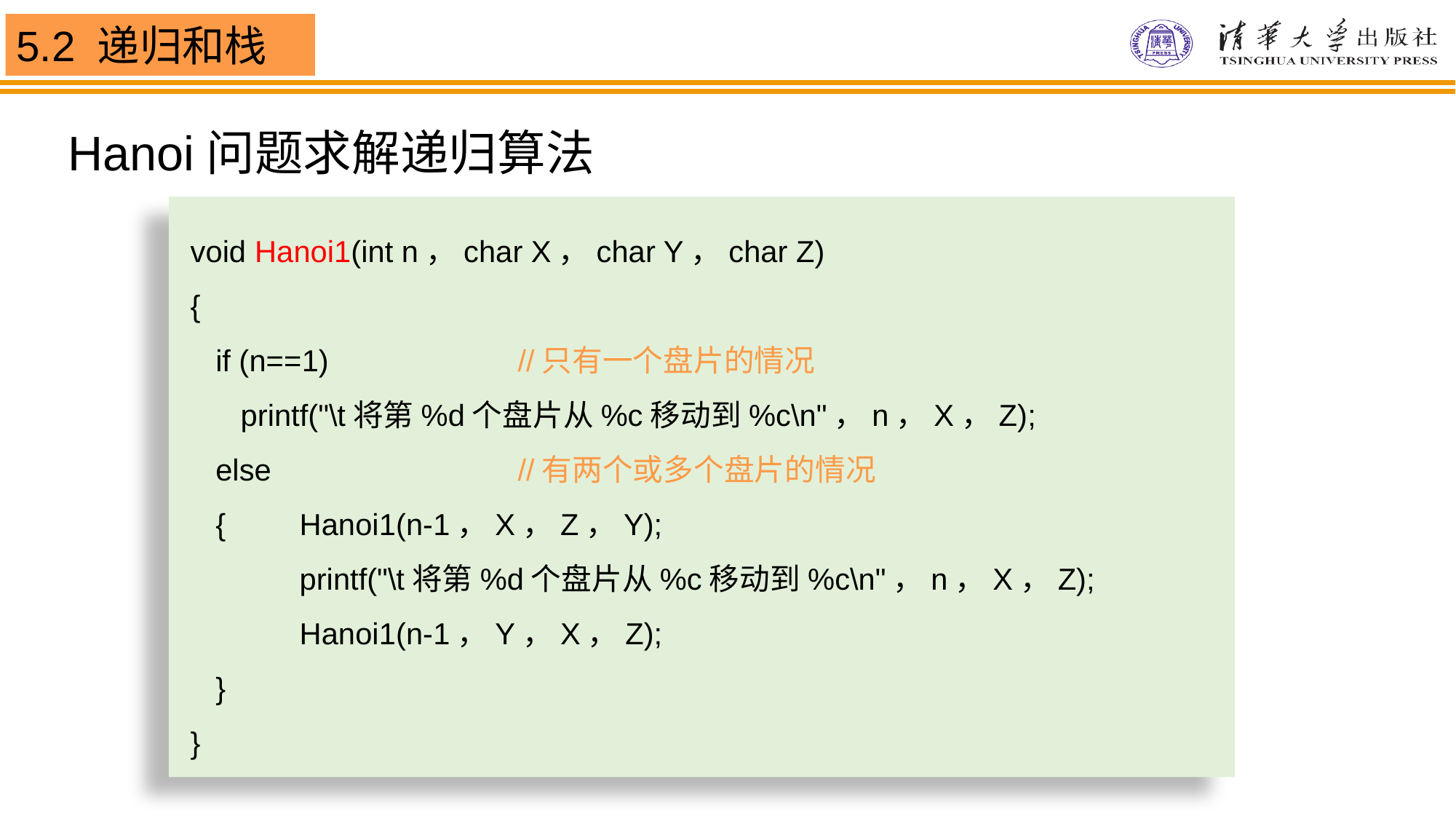

Hanoi问题求解递归算法
void Hanoi1(int n，char X，char Y，char Z)
{
   if (n==1)		//只有一个盘片的情况
      printf("\t将第%d个盘片从%c移动到%c\n"，n，X，Z);
   else			//有两个或多个盘片的情况
   {	Hanoi1(n-1，X，Z，Y);
	printf("\t将第%d个盘片从%c移动到%c\n"，n，X，Z);
	Hanoi1(n-1，Y，X，Z);
   }
}